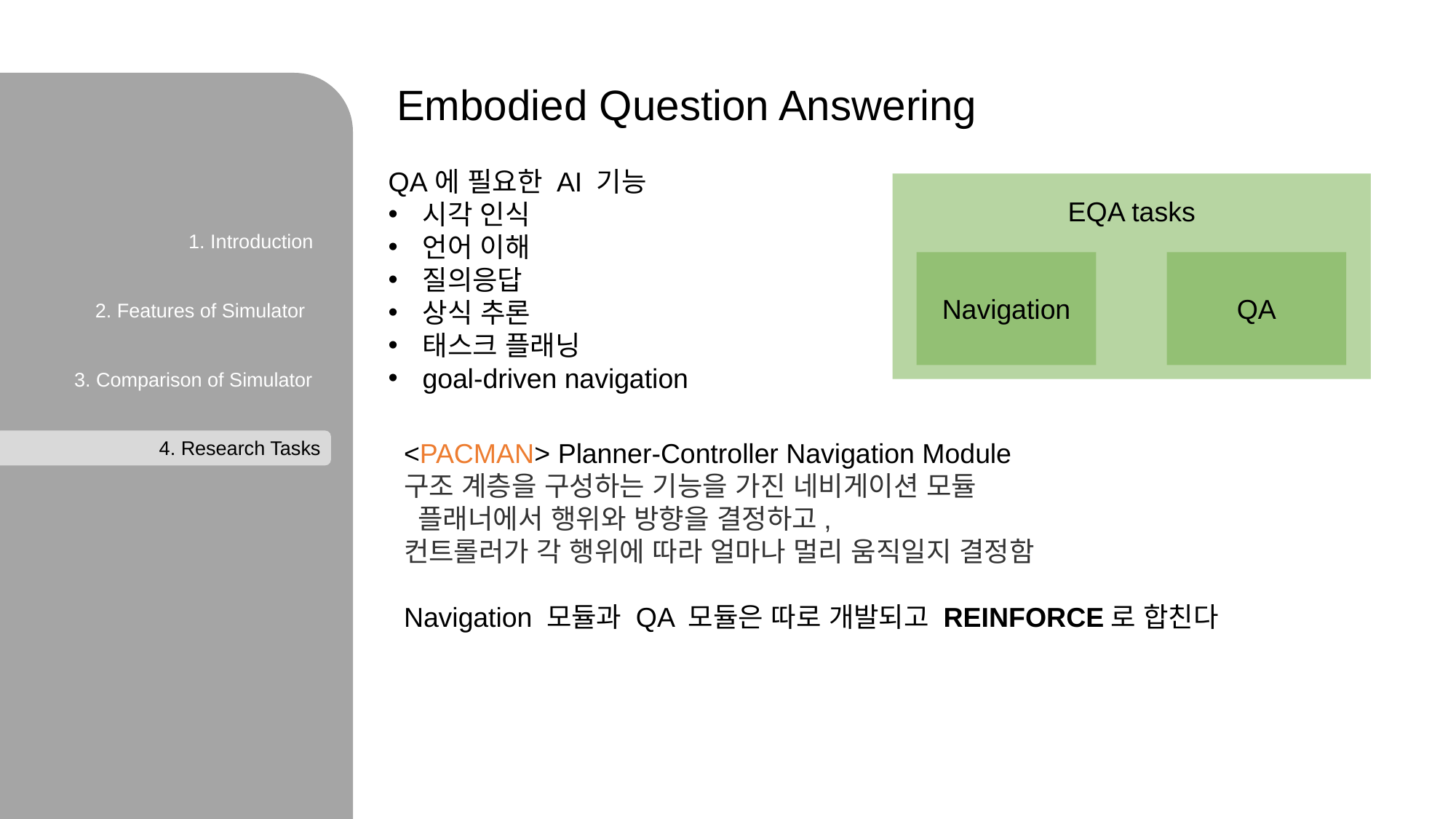

Embodied Question Answering
QA에 필요한 AI 기능
시각 인식
언어 이해
질의응답
상식 추론
태스크 플래닝
goal-driven navigation
EQA tasks

Navigation
QA
1. Introduction
2. Features of Simulator
3. Comparison of Simulator

4. Research Tasks
<PACMAN> Planner-Controller Navigation Module
구조 계층을 구성하는 기능을 가진 네비게이션 모듈
 플래너에서 행위와 방향을 결정하고,
컨트롤러가 각 행위에 따라 얼마나 멀리 움직일지 결정함

Navigation 모듈과 QA 모듈은 따로 개발되고 REINFORCE로 합친다